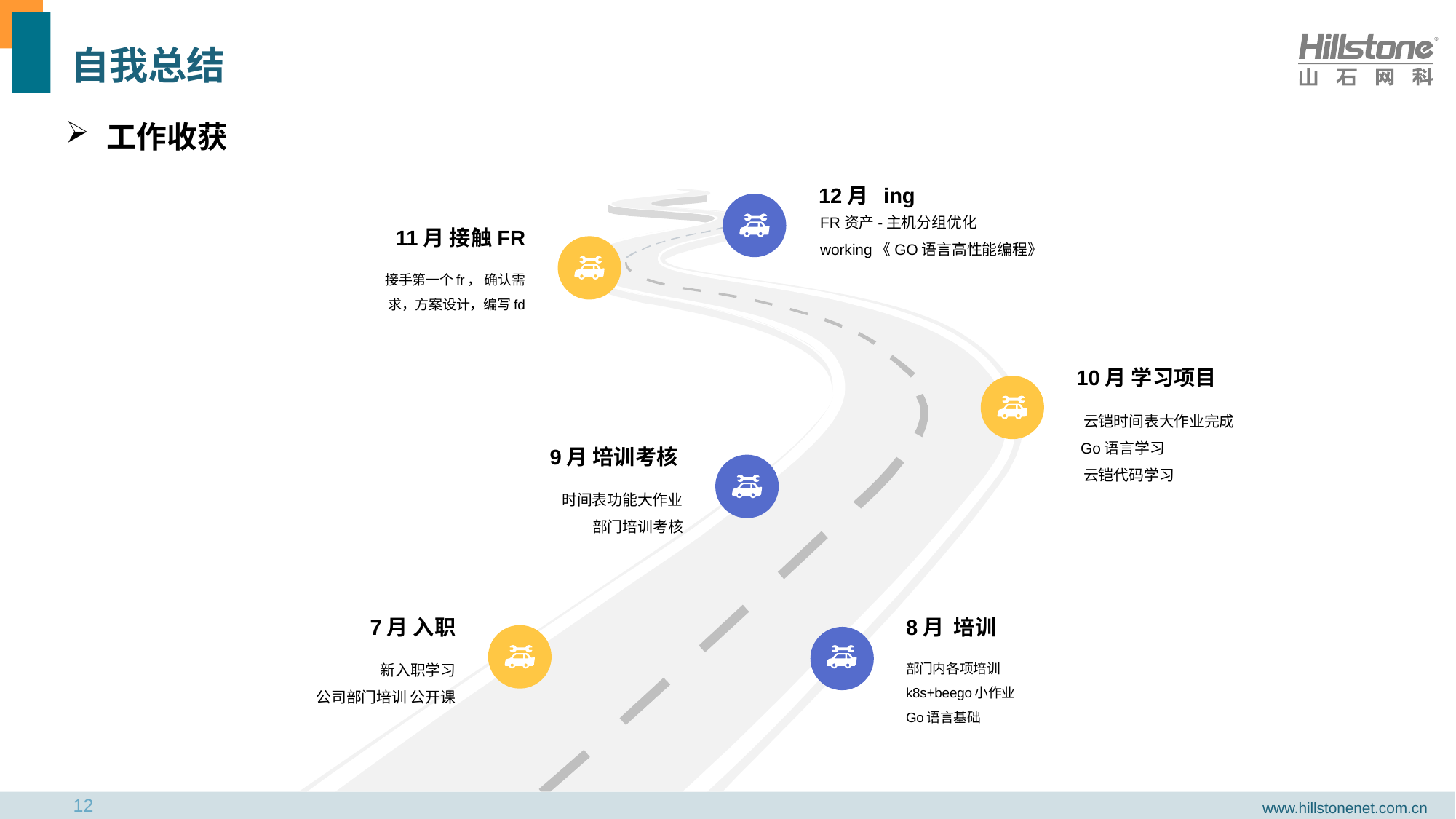

# 自我总结
工作收获
12月  ing
FR资产-主机分组优化  working《GO语言高性能编程》

11月 接触FR
接手第一个fr， 确认需求，方案设计，编写fd

10月 学习项目
 云铠时间表大作业完成
 Go语言学习
 云铠代码学习

9月 培训考核
时间表功能大作业
部门培训考核

7月 入职
新入职学习
公司部门培训 公开课

8月  培训
部门内各项培训
k8s+beego小作业
Go语言基础

12